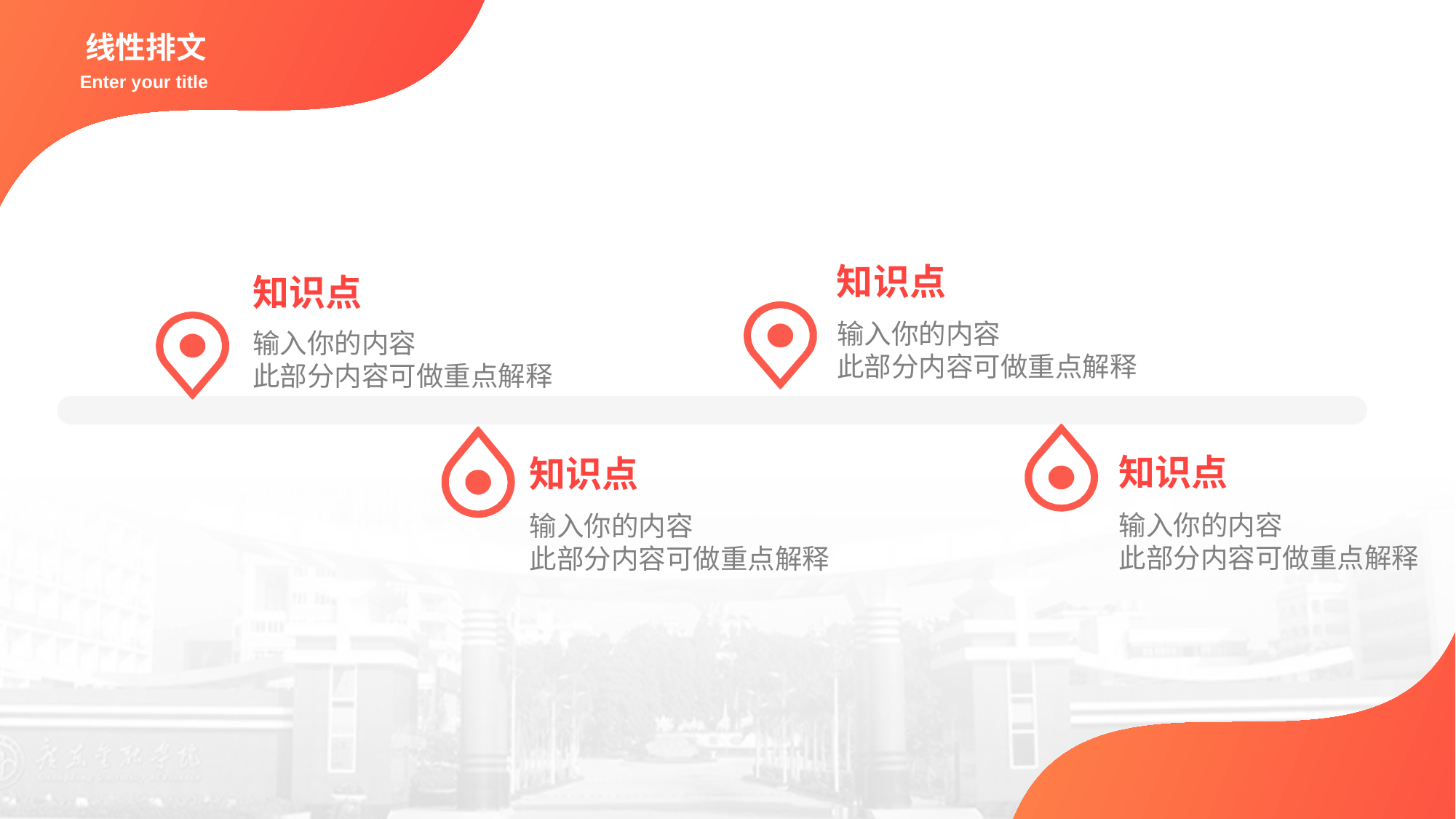

线性排文
Enter your title
知识点
输入你的内容
此部分内容可做重点解释
知识点
输入你的内容
此部分内容可做重点解释

知识点
输入你的内容
此部分内容可做重点解释
知识点
输入你的内容
此部分内容可做重点解释